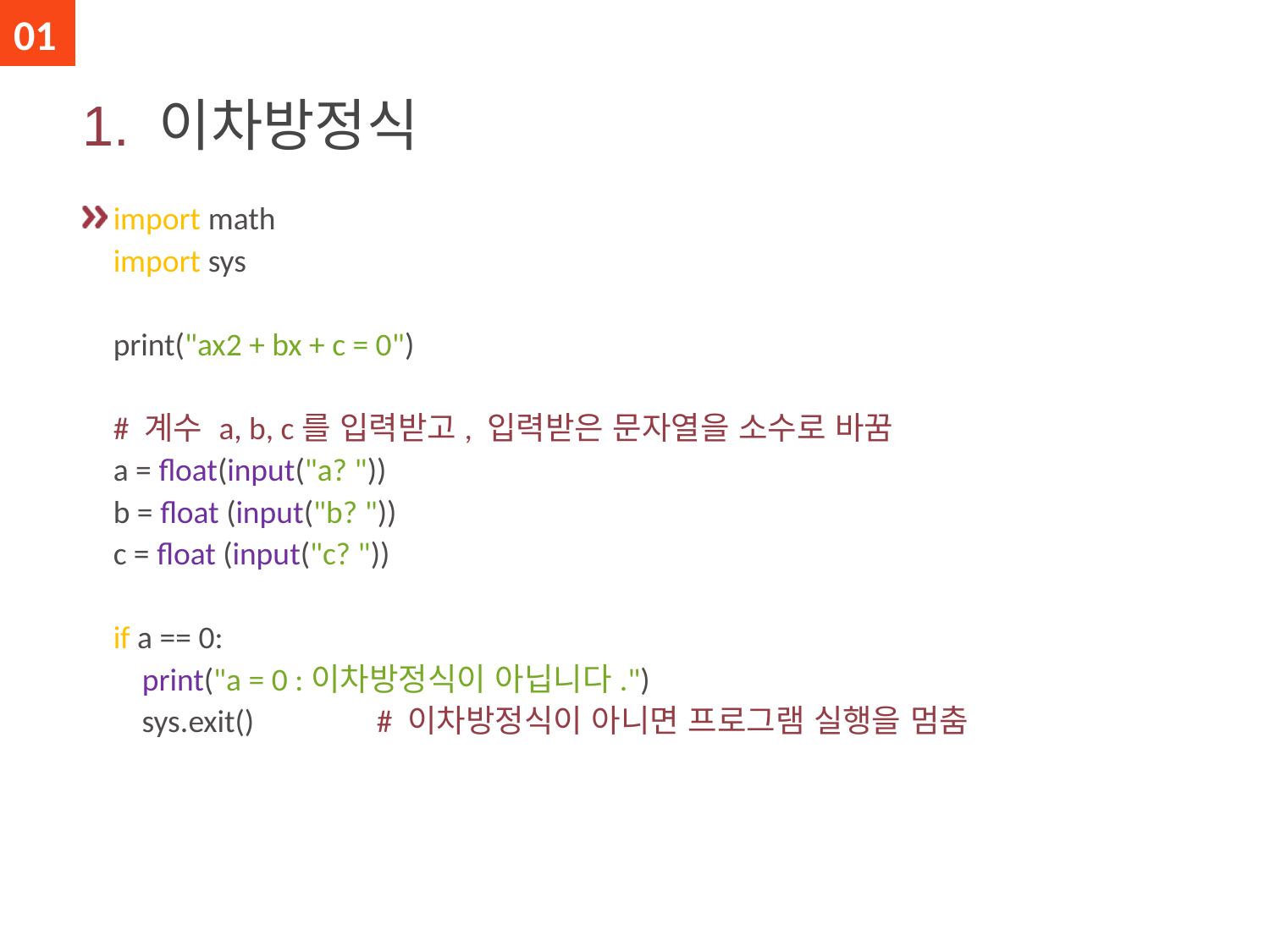

01
# 1. 이차방정식
import math
import sys
print("ax2 + bx + c = 0")
# 계수 a, b, c를 입력받고, 입력받은 문자열을 소수로 바꿈
a = float(input("a? "))
b = float (input("b? "))
c = float (input("c? "))
if a == 0:
    print("a = 0 :이차방정식이 아닙니다.")
    sys.exit()                 # 이차방정식이 아니면 프로그램 실행을 멈춤